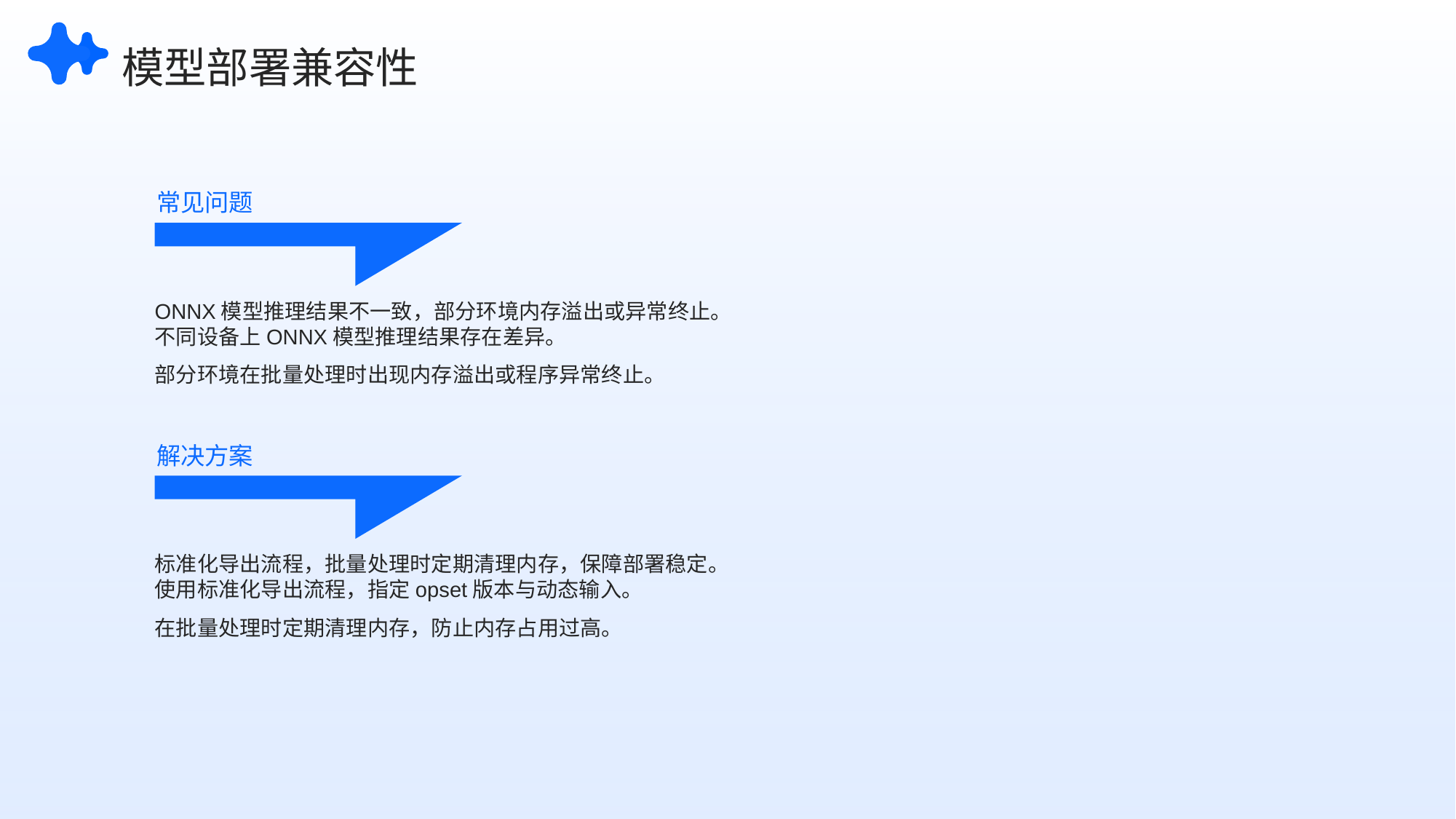

模型部署兼容性

常见问题

ONNX模型推理结果不一致，部分环境内存溢出或异常终止。
不同设备上ONNX模型推理结果存在差异。
部分环境在批量处理时出现内存溢出或程序异常终止。
解决方案

标准化导出流程，批量处理时定期清理内存，保障部署稳定。
使用标准化导出流程，指定opset版本与动态输入。
在批量处理时定期清理内存，防止内存占用过高。